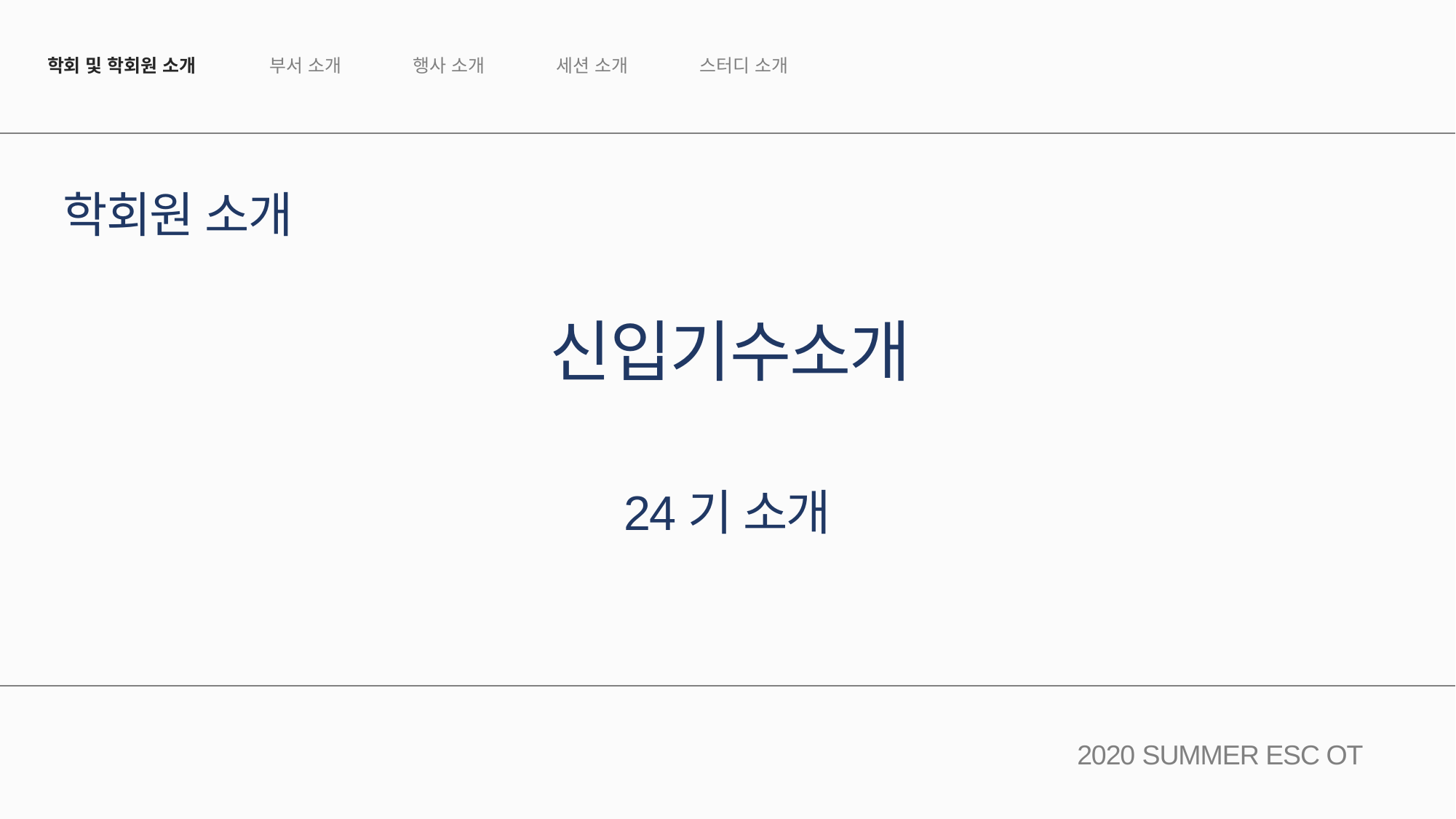

행사 소개
세션 소개
스터디 소개
부서 소개
학회 및 학회원 소개
학회원 소개
신입기수소개
24기 소개
2020 SUMMER ESC OT